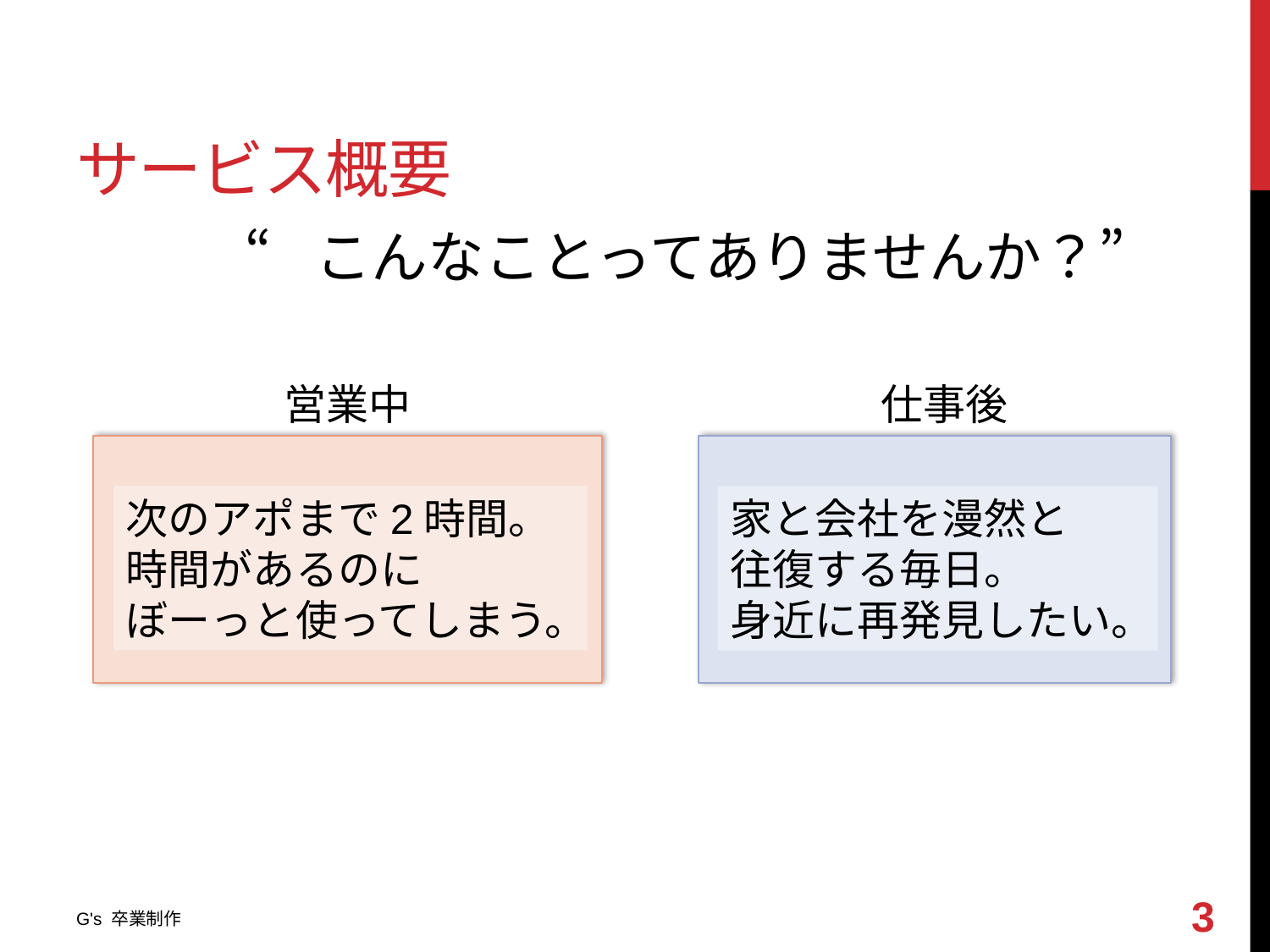

# サービス概要
“こんなことってありませんか？”
営業中
仕事後

次のアポまで2時間。
時間があるのに
ぼーっと使ってしまう。
家と会社を漫然と
往復する毎日。
身近に再発見したい。
3
G's 卒業制作